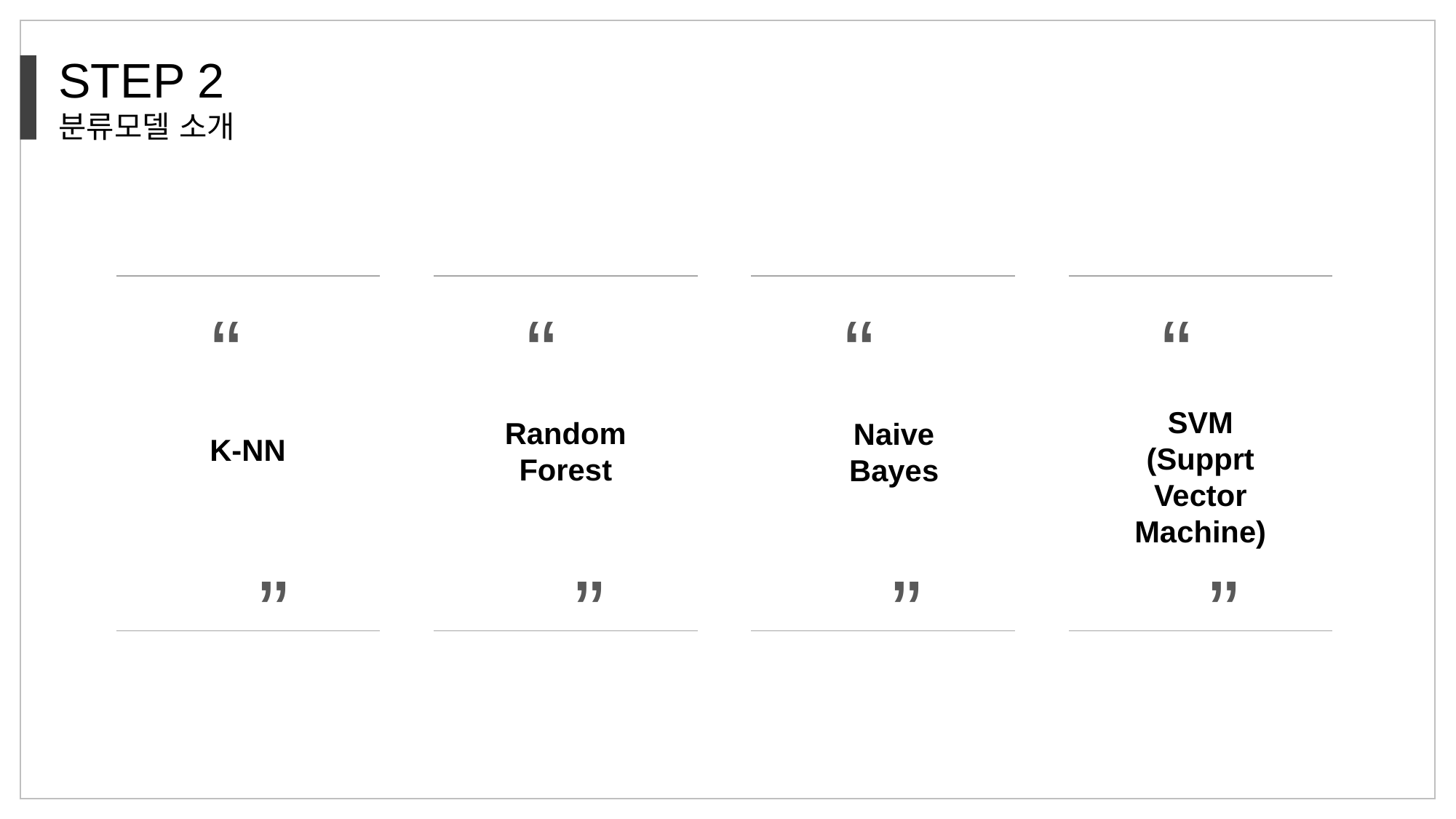

STEP 2
분류모델 소개

“
”
“
”
“
”
“
”

SVM
(Supprt
Vector
Machine)
Random
Forest
Naive
Bayes
K-NN